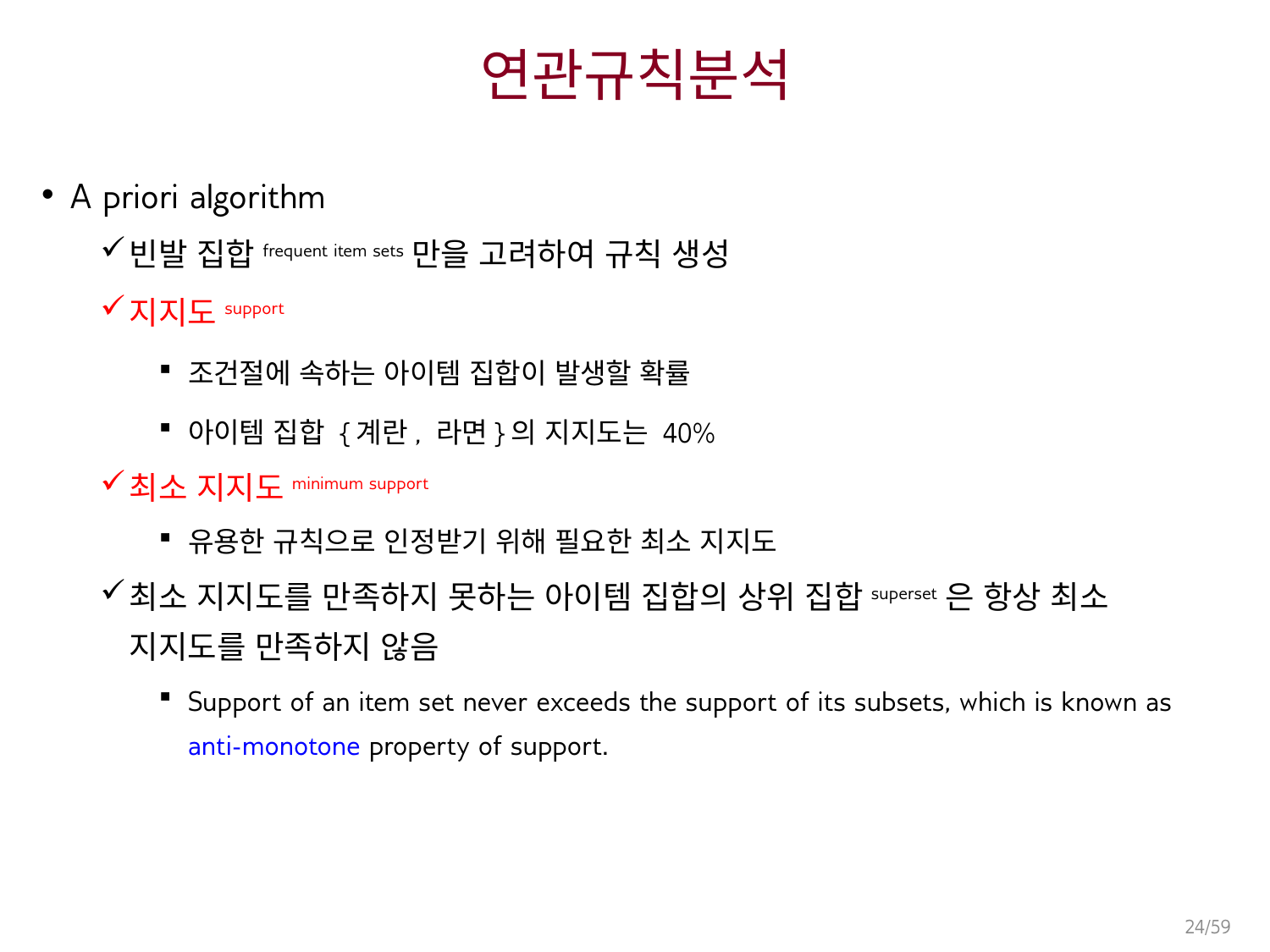

# 연관규칙분석
A priori algorithm
빈발 집합frequent item sets만을 고려하여 규칙 생성
지지도support
조건절에 속하는 아이템 집합이 발생할 확률
아이템 집합 {계란, 라면}의 지지도는 40%
최소 지지도minimum support
유용한 규칙으로 인정받기 위해 필요한 최소 지지도
최소 지지도를 만족하지 못하는 아이템 집합의 상위 집합superset은 항상 최소 지지도를 만족하지 않음
Support of an item set never exceeds the support of its subsets, which is known as anti-monotone property of support.
24/59